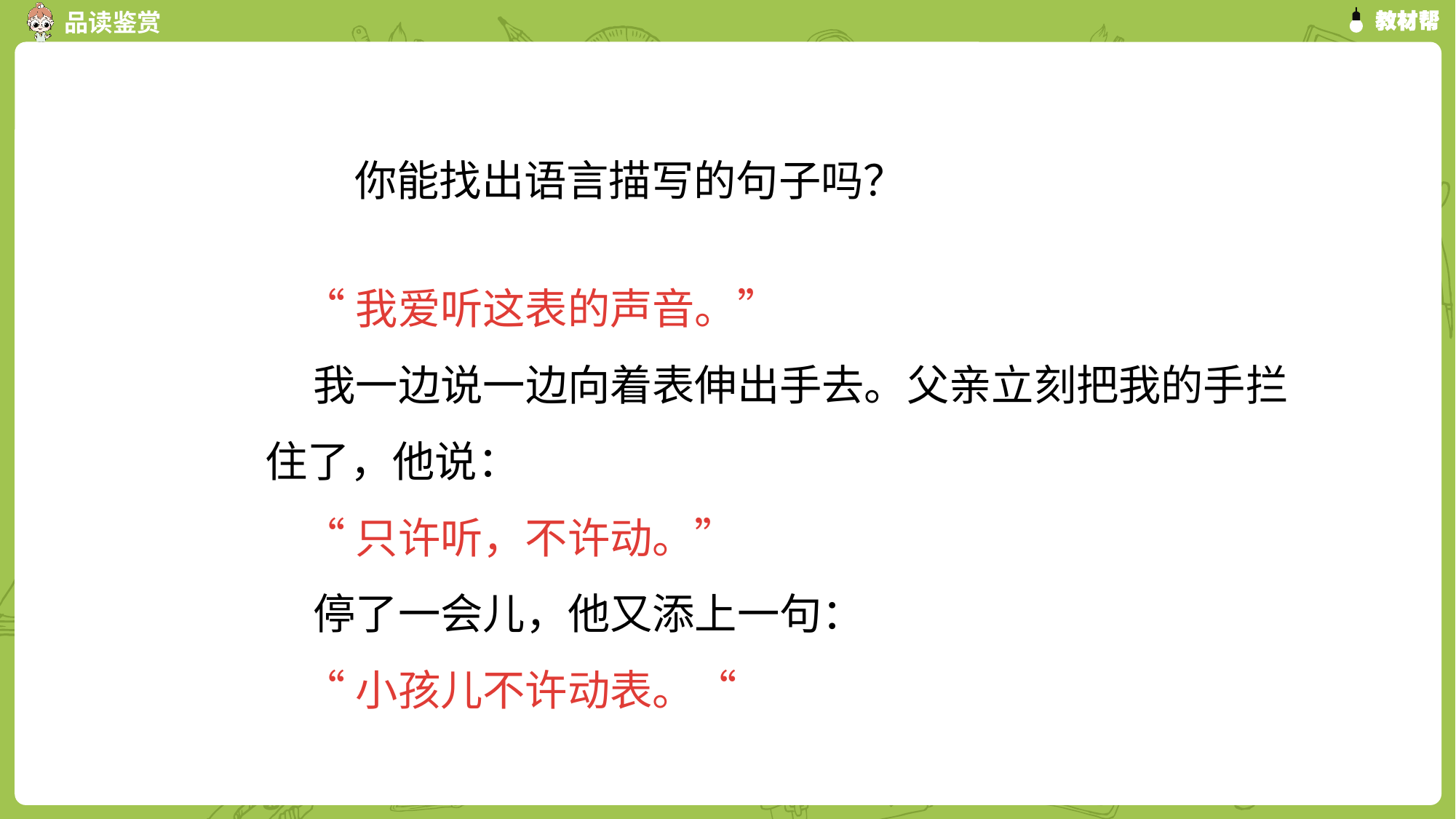

你能找出语言描写的句子吗？
    “我爱听这表的声音。”
    我一边说一边向着表伸出手去。父亲立刻把我的手拦住了，他说：
    “只许听，不许动。”
    停了一会儿，他又添上一句：
    “小孩儿不许动表。“